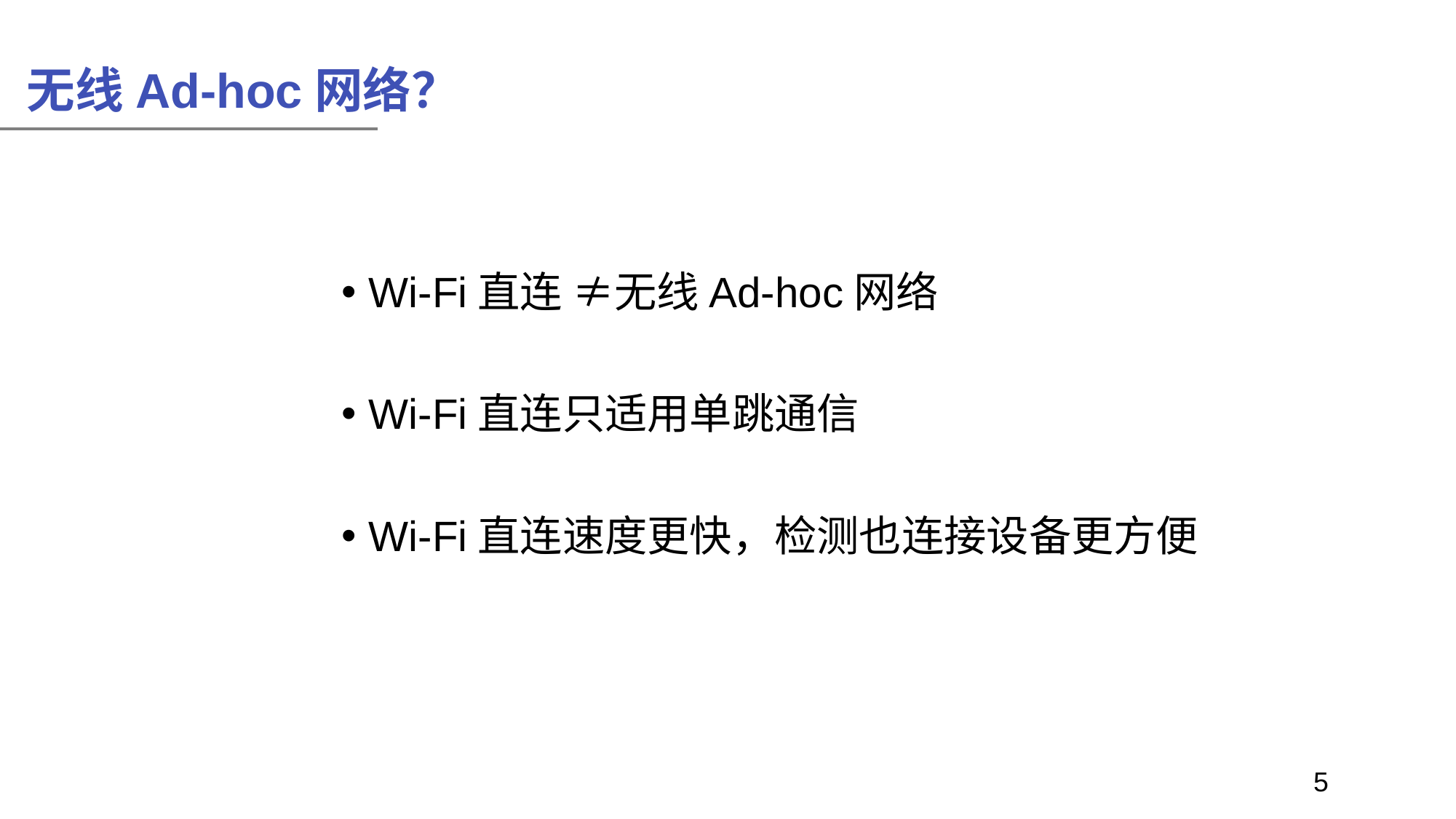

无线Ad-hoc网络？
Wi-Fi直连 ≠无线Ad-hoc网络

Wi-Fi直连只适用单跳通信

Wi-Fi直连速度更快，检测也连接设备更方便
                                    5